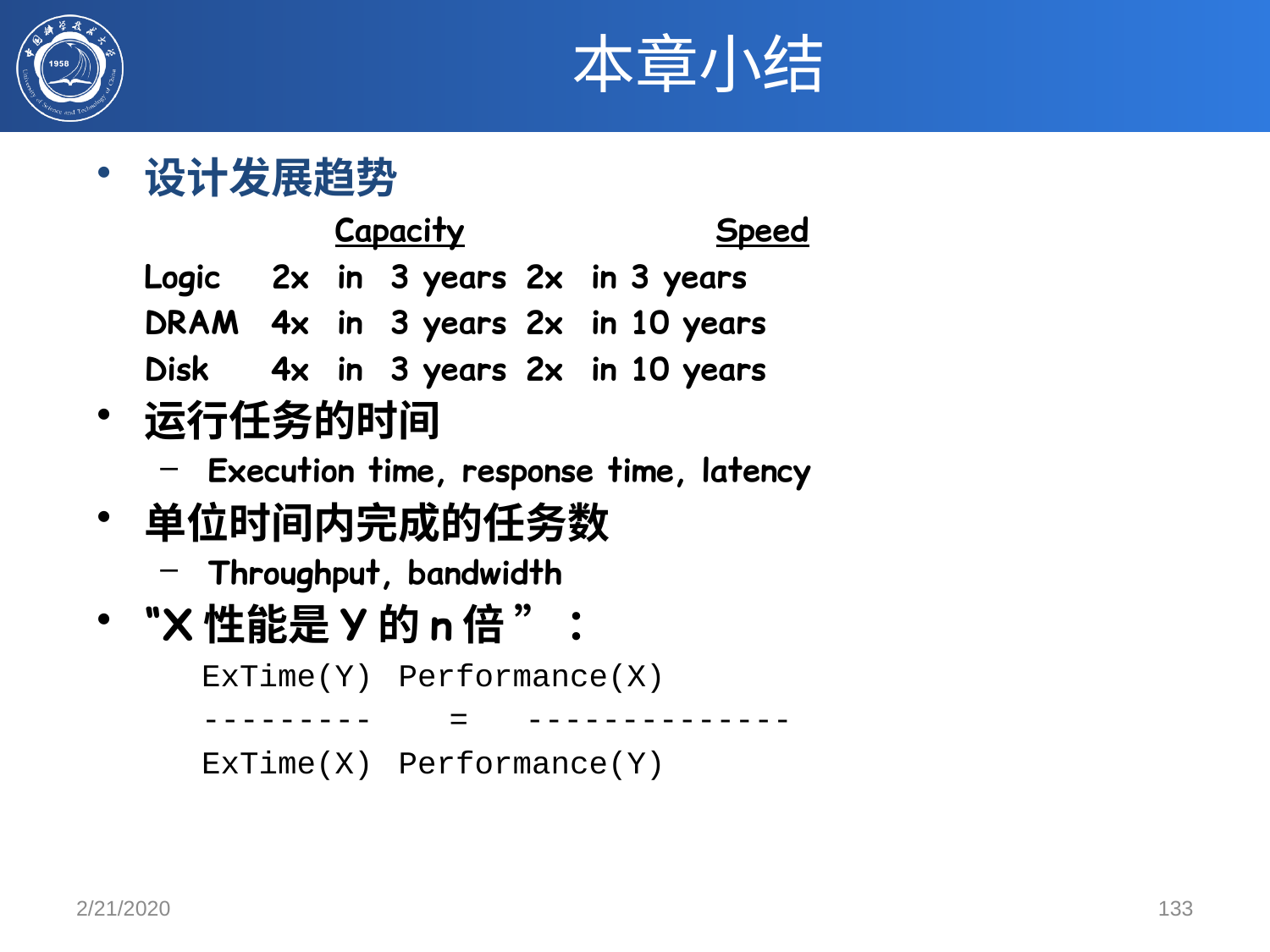

# 本章小结
设计发展趋势
	Capacity		Speed
	Logic	2x  in  3 years	2x  in 3 years
	DRAM	4x  in  3 years	2x  in 10 years
	Disk	4x  in  3 years	2x  in 10 years
运行任务的时间
Execution time, response time, latency
单位时间内完成的任务数
Throughput, bandwidth
“X性能是Y的n倍 ” ：
	   ExTime(Y) 	Performance(X)
	   ---------    =	--------------
	   ExTime(X)	Performance(Y)

2/21/2020
133